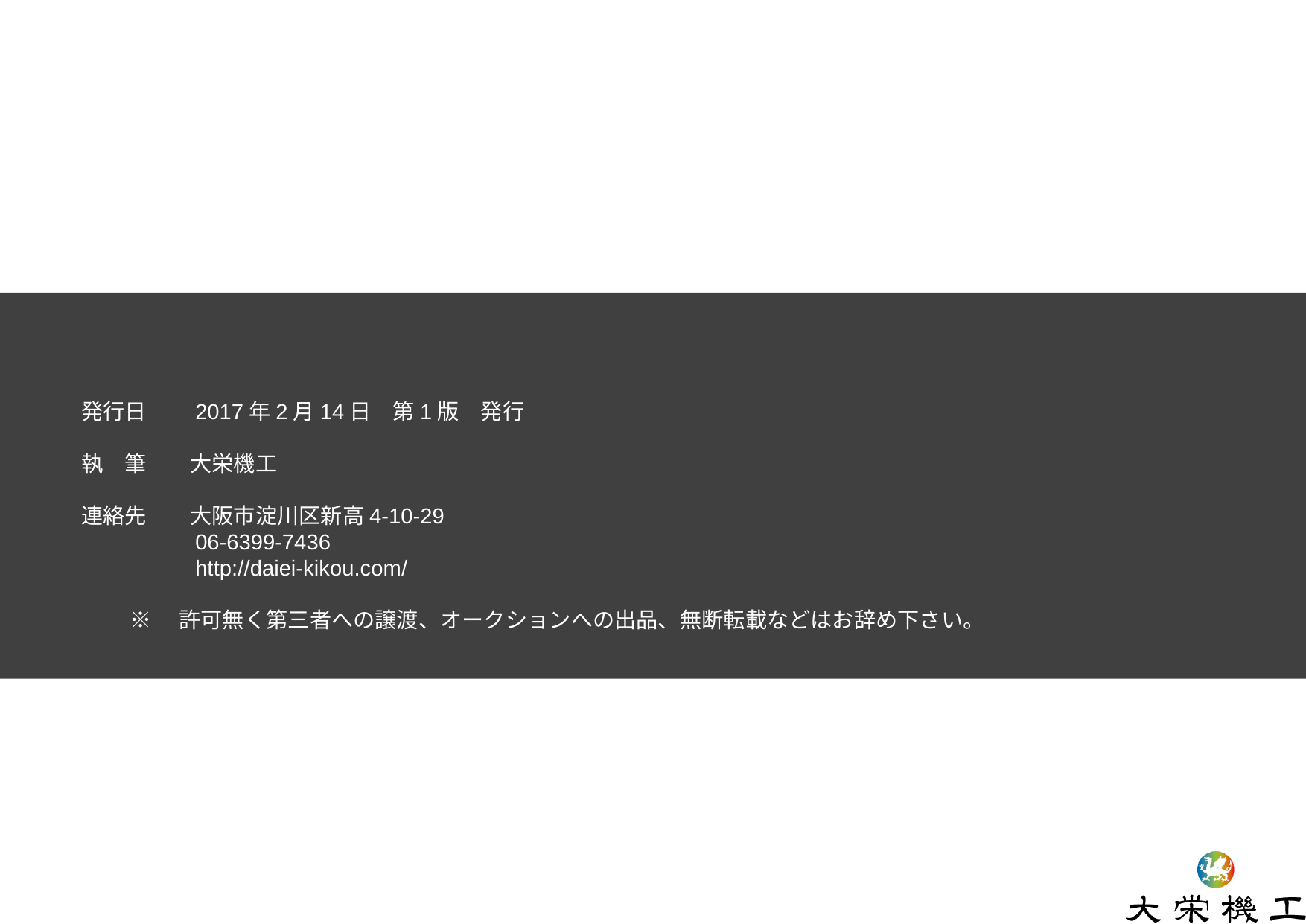

発行日　　2017年2月14日　第1版　発行

執　筆　　大栄機工

連絡先　　大阪市淀川区新高4-10-29
　　　　　06-6399-7436
　　　　　http://daiei-kikou.com/

        ※　許可無く第三者への譲渡、オークションへの出品、無断転載などはお辞め下さい。